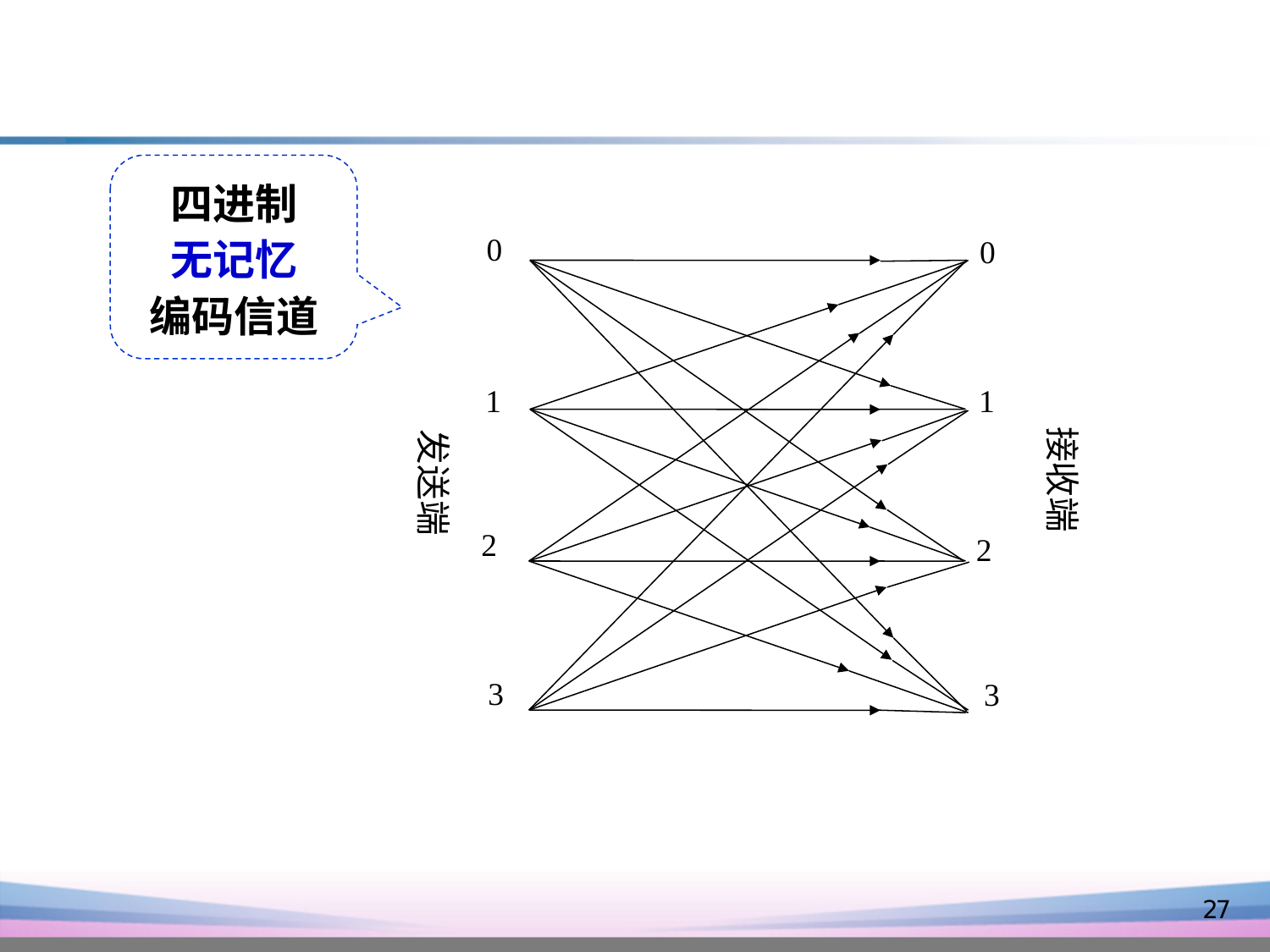

四进制
无记忆
编码信道

0
0

1
1

接收端
发送端

2
2

3
3

27